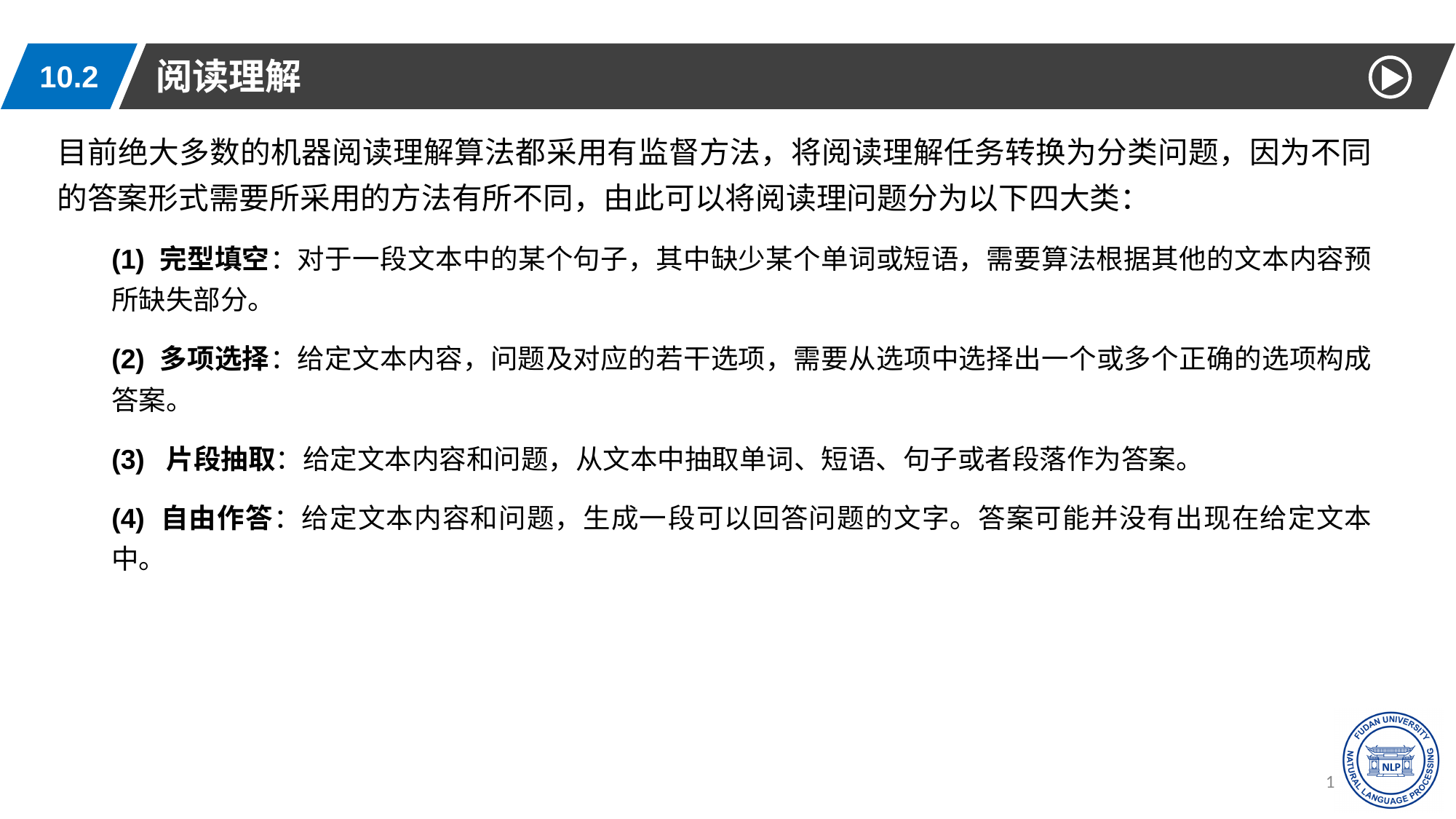

阅读理解
10.2

目前绝大多数的机器阅读理解算法都采用有监督方法，将阅读理解任务转换为分类问题，因为不同的答案形式需要所采用的方法有所不同，由此可以将阅读理问题分为以下四大类：
(1) 完型填空：对于一段文本中的某个句子，其中缺少某个单词或短语，需要算法根据其他的文本内容预所缺失部分。
(2) 多项选择：给定文本内容，问题及对应的若干选项，需要从选项中选择出一个或多个正确的选项构成答案。
(3)  片段抽取：给定文本内容和问题，从文本中抽取单词、短语、句子或者段落作为答案。
(4) 自由作答：给定文本内容和问题，生成一段可以回答问题的文字。答案可能并没有出现在给定文本中。
15